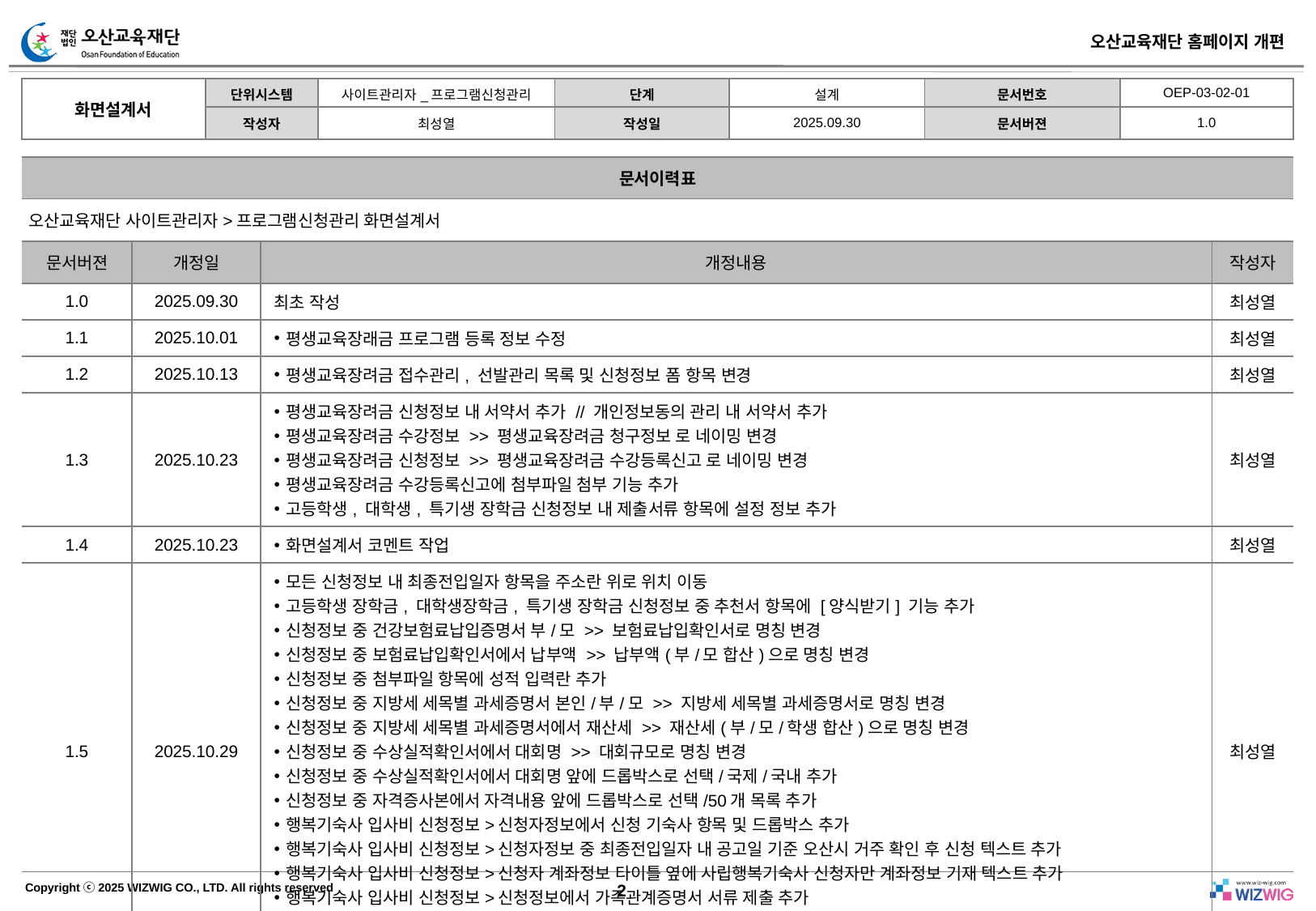

| 문서이력표 |  |  |  |
| --- | --- | --- | --- |
| 오산교육재단 사이트관리자>프로그램신청관리 화면설계서 |  |  |  |
| 문서버젼 | 개정일 | 개정내용 | 작성자 |
| 1.0 | 2025.09.30 | 최초 작성 | 최성열 |
| 1.1 | 2025.10.01 | 평생교육장래금 프로그램 등록 정보 수정 | 최성열 |
| 1.2 | 2025.10.13 | 평생교육장려금 접수관리, 선발관리 목록 및 신청정보 폼 항목 변경 | 최성열 |
| 1.3 | 2025.10.23 | 평생교육장려금 신청정보 내 서약서 추가 // 개인정보동의 관리 내 서약서 추가 평생교육장려금 수강정보 >> 평생교육장려금 청구정보 로 네이밍 변경 평생교육장려금 신청정보 >> 평생교육장려금 수강등록신고 로 네이밍 변경 평생교육장려금 수강등록신고에 첨부파일 첨부 기능 추가 고등학생, 대학생, 특기생 장학금 신청정보 내 제출서류 항목에 설정 정보 추가 | 최성열 |
| 1.4 | 2025.10.23 | 화면설계서 코멘트 작업 | 최성열 |
| 1.5 | 2025.10.29 | 모든 신청정보 내 최종전입일자 항목을 주소란 위로 위치 이동 고등학생 장학금, 대학생장학금, 특기생 장학금 신청정보 중 추천서 항목에 [양식받기] 기능 추가 신청정보 중 건강보험료납입증명서 부/모 >> 보험료납입확인서로 명칭 변경 신청정보 중 보험료납입확인서에서 납부액 >> 납부액(부/모 합산)으로 명칭 변경 신청정보 중 첨부파일 항목에 성적 입력란 추가 신청정보 중 지방세 세목별 과세증명서 본인/부/모 >> 지방세 세목별 과세증명서로 명칭 변경 신청정보 중 지방세 세목별 과세증명서에서 재산세 >> 재산세(부/모/학생 합산)으로 명칭 변경 신청정보 중 수상실적확인서에서 대회명 >> 대회규모로 명칭 변경 신청정보 중 수상실적확인서에서 대회명 앞에 드롭박스로 선택/국제/국내 추가 신청정보 중 자격증사본에서 자격내용 앞에 드롭박스로 선택/50개 목록 추가 행복기숙사 입사비 신청정보>신청자정보에서 신청 기숙사 항목 및 드롭박스 추가 행복기숙사 입사비 신청정보>신청자정보 중 최종전입일자 내 공고일 기준 오산시 거주 확인 후 신청 텍스트 추가 행복기숙사 입사비 신청정보>신청자 계좌정보 타이틀 옆에 사립행복기숙사 신청자만 계좌정보 기재 텍스트 추가 행복기숙사 입사비 신청정보>신청정보에서 가족관계증명서 서류 제출 추가 행복기숙사 입사비 신청정보>신청정보 중 재학증명서에 문구 추가 | 최성열 |